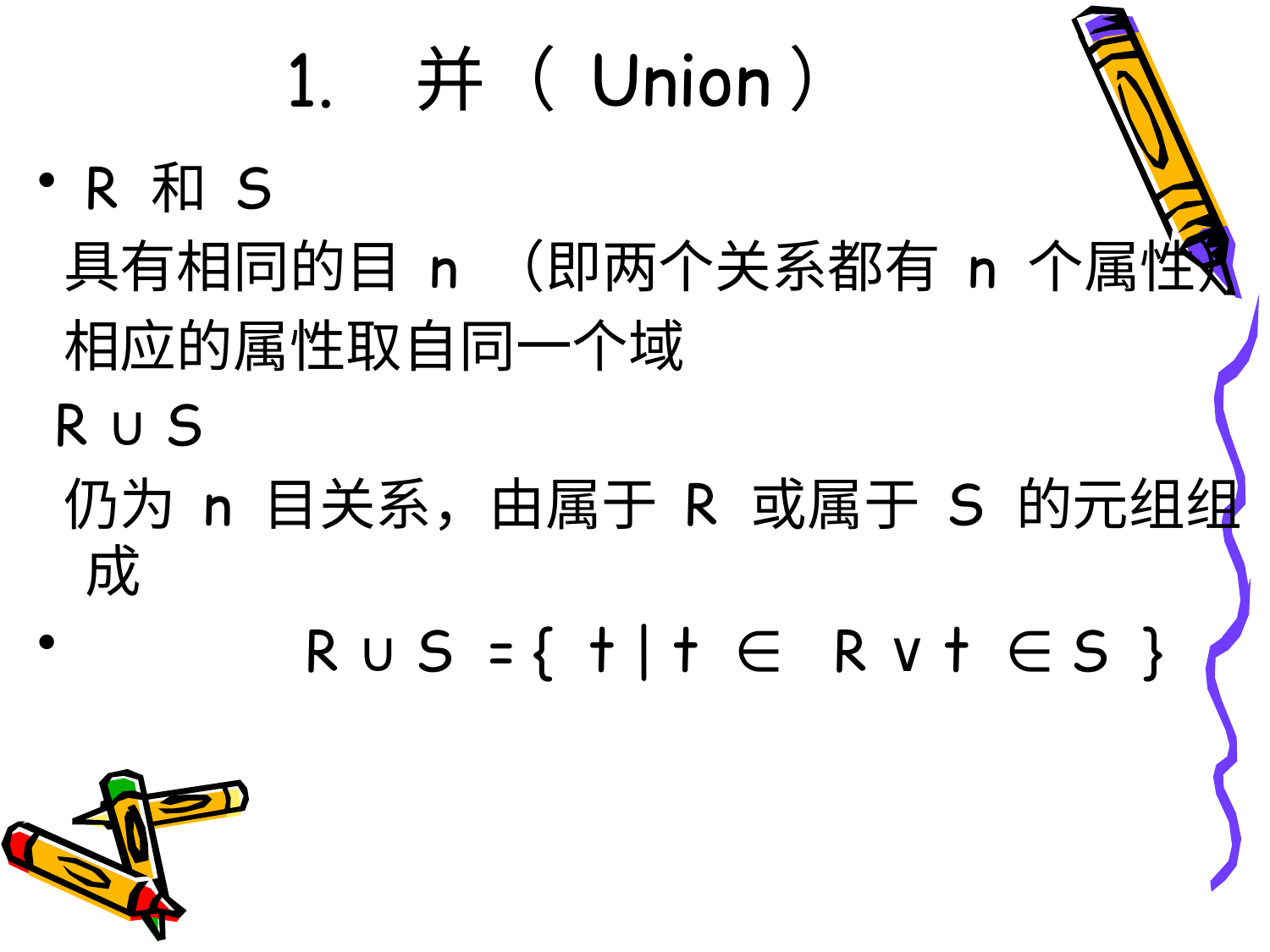

# 1.   并（ Union）
R 和 S
 具有相同的目 n （即两个关系都有 n 个属性）
 相应的属性取自同一个域
 R ∪ S
 仍为 n 目关系，由属于 R 或属于 S 的元组组成
             R ∪ S  = {  t | t  ∈   R ∨ t  ∈ S  }